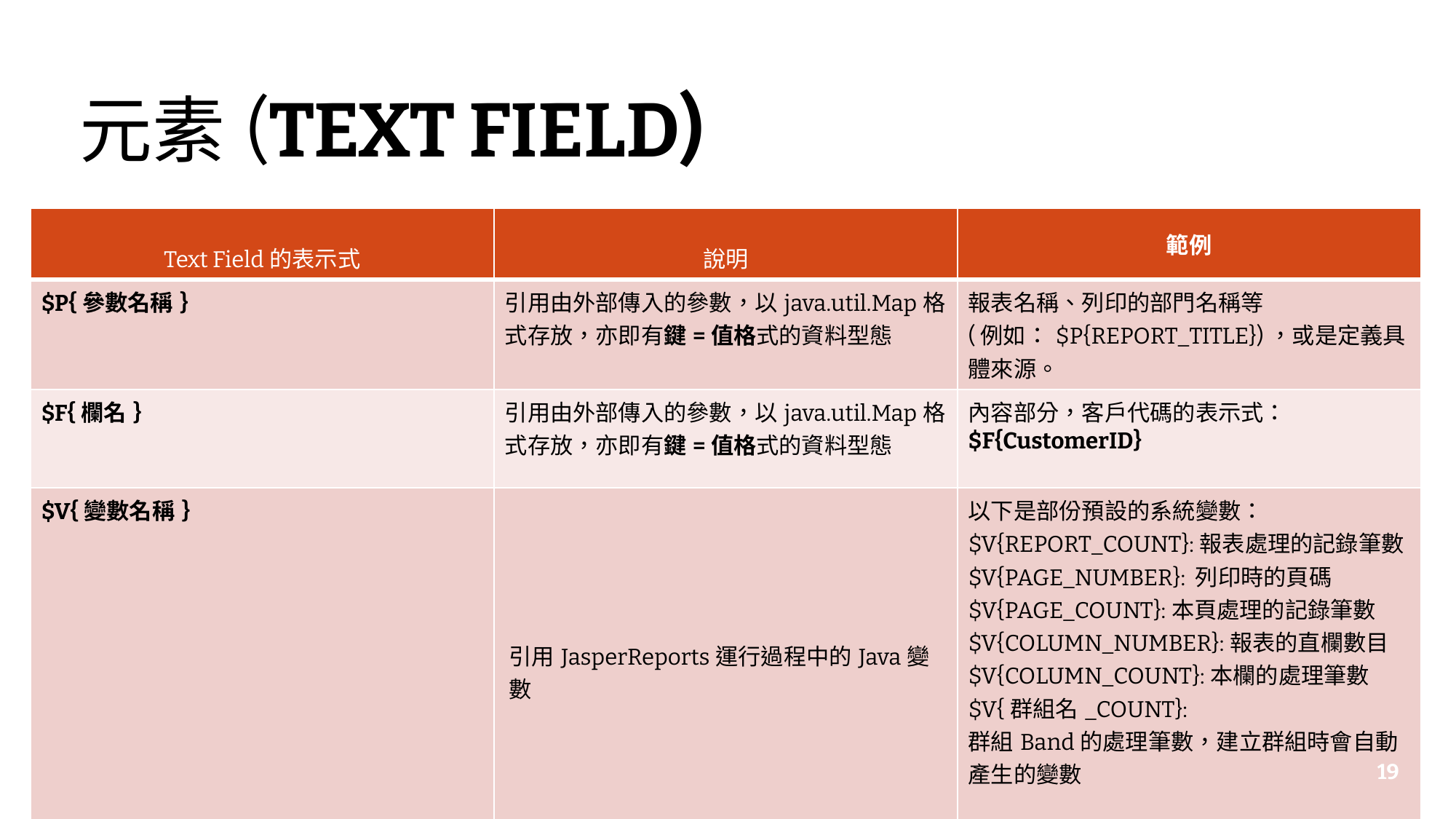

# 元素(Text Field)
| Text Field的表示式 | 說明 | 範例 |
| --- | --- | --- |
| $P{參數名稱} | 引用由外部傳入的參數，以java.util.Map格式存放，亦即有鍵=值格式的資料型態 | 報表名稱、列印的部門名稱等 (例如：$P{REPORT\_TITLE})，或是定義具體來源。 |
| $F{欄名} | 引用由外部傳入的參數，以java.util.Map格式存放，亦即有鍵=值格式的資料型態 | 內容部分，客戶代碼的表示式：$F{CustomerID} |
| $V{變數名稱} | 引用JasperReports運行過程中的Java變數 | 以下是部份預設的系統變數： $V{REPORT\_COUNT}:報表處理的記錄筆數 $V{PAGE\_NUMBER}: 列印時的頁碼 $V{PAGE\_COUNT}:本頁處理的記錄筆數 $V{COLUMN\_NUMBER}:報表的直欄數目 $V{COLUMN\_COUNT}:本欄的處理筆數 $V{群組名\_COUNT}: 群組Band的處理筆數，建立群組時會自動產生的變數 |
19